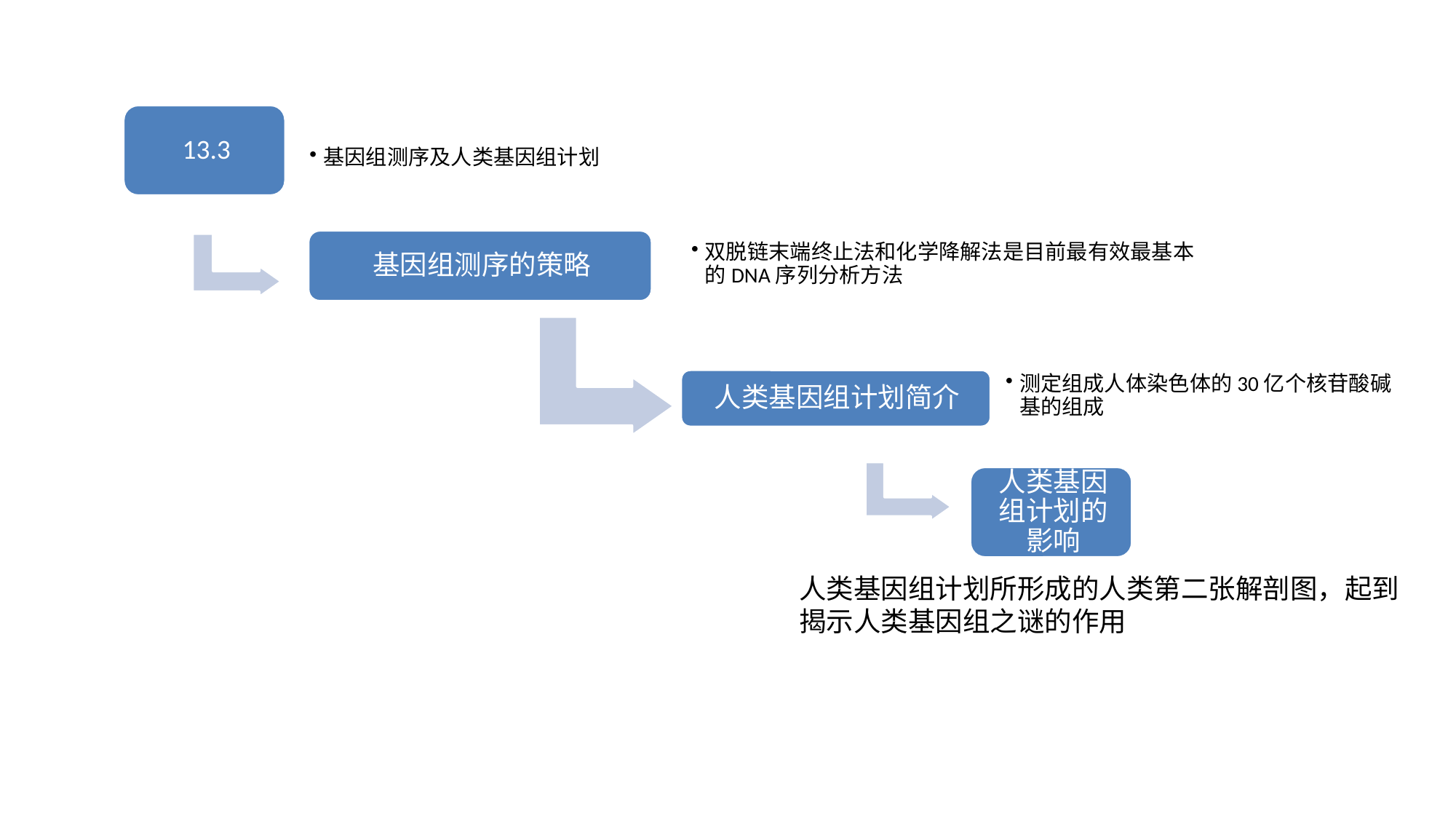

13.3
基因组测序及人类基因组计划
基因组测序的策略
双脱链末端终止法和化学降解法是目前最有效最基本的DNA序列分析方法
人类基因组计划简介
测定组成人体染色体的30亿个核苷酸碱基的组成
人类基因组计划的影响
人类基因组计划所形成的人类第二张解剖图，起到揭示人类基因组之谜的作用